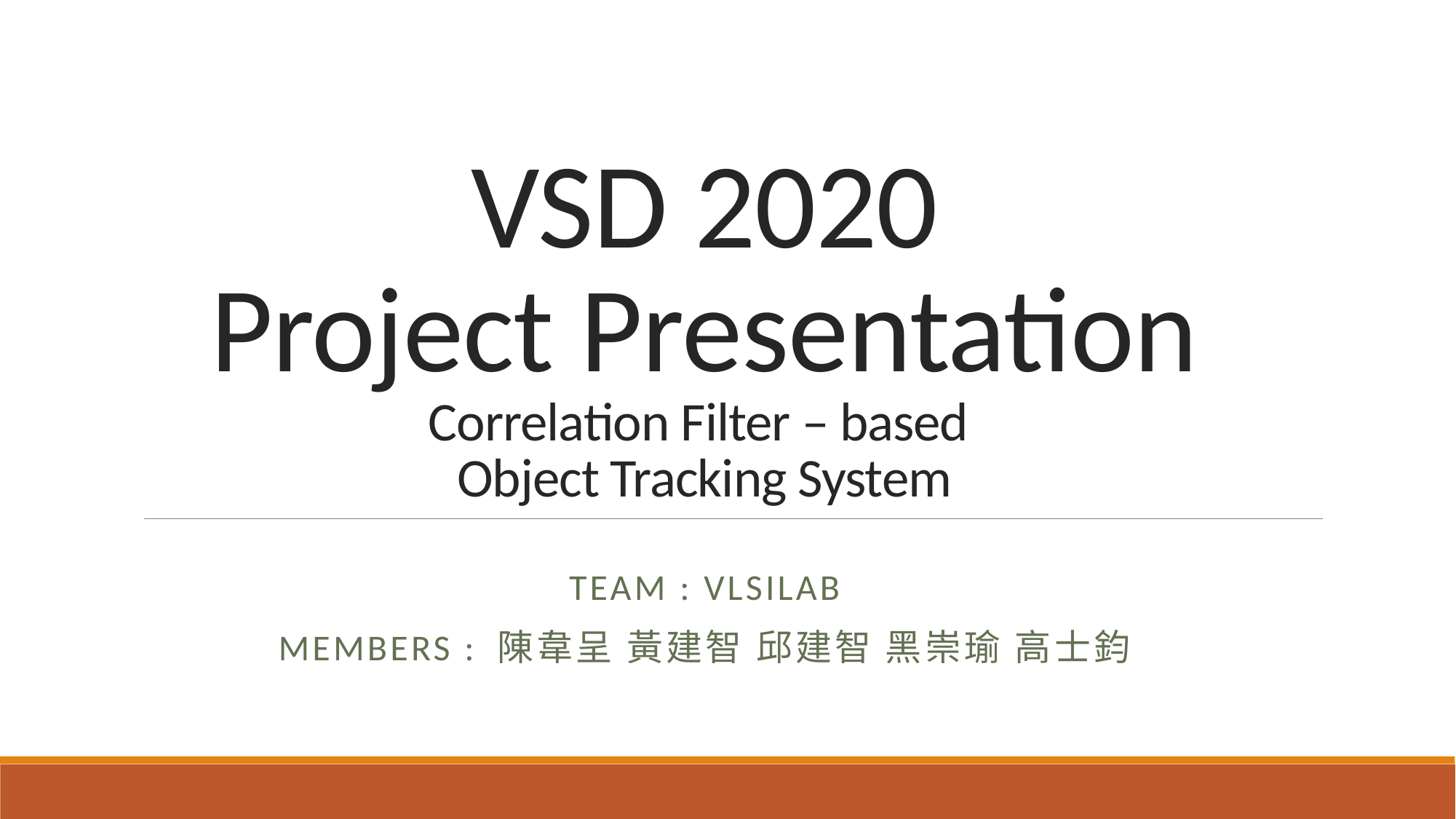

# VSD 2020 Project Presentation Correlation Filter – based Object Tracking System
Team : VLSILAB
Members : 陳韋呈 黃建智 邱建智 黑崇瑜 高士鈞